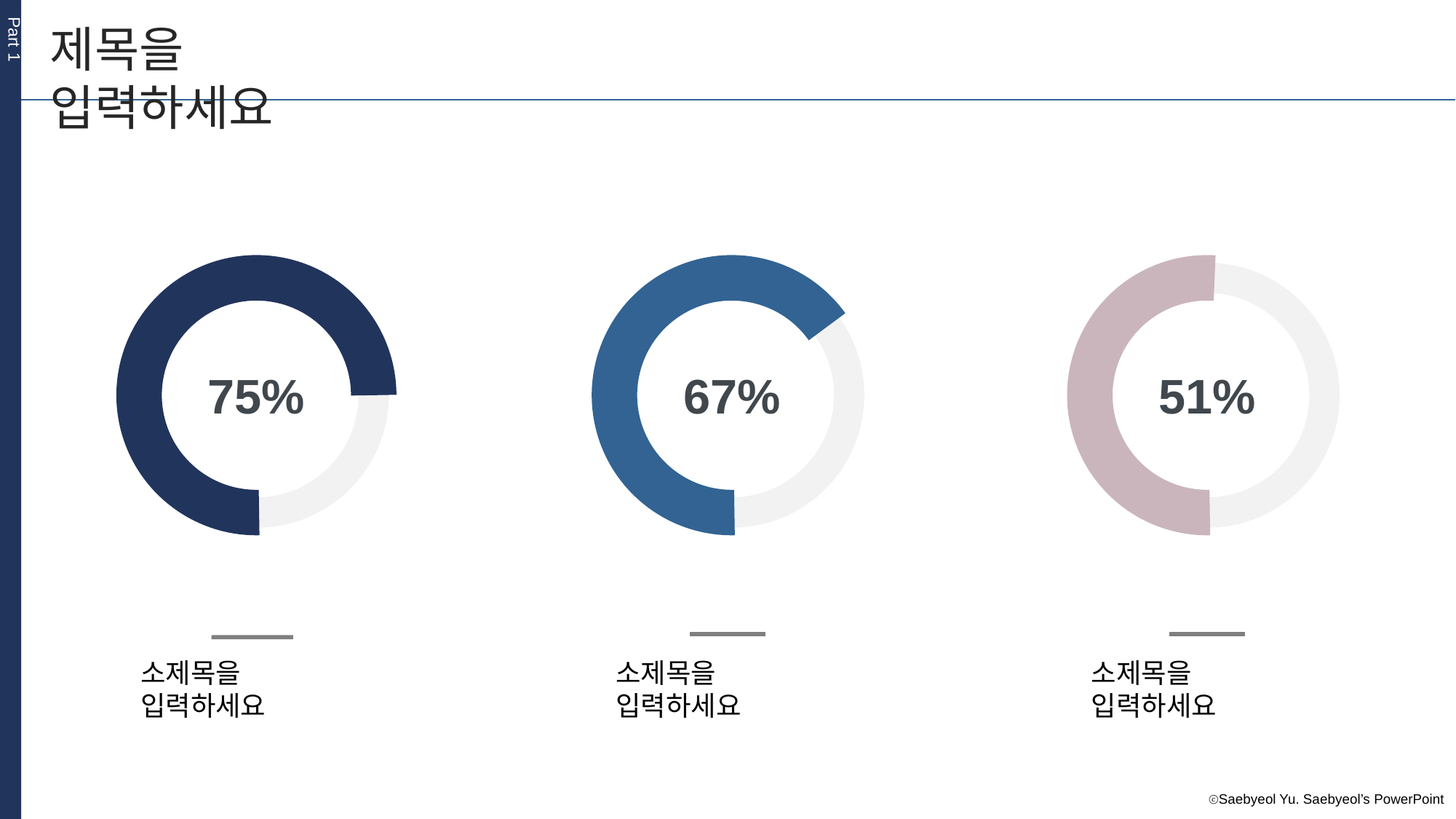

제목을 입력하세요
Part 1

75%
67%
51%

소제목을 입력하세요
소제목을 입력하세요
소제목을 입력하세요